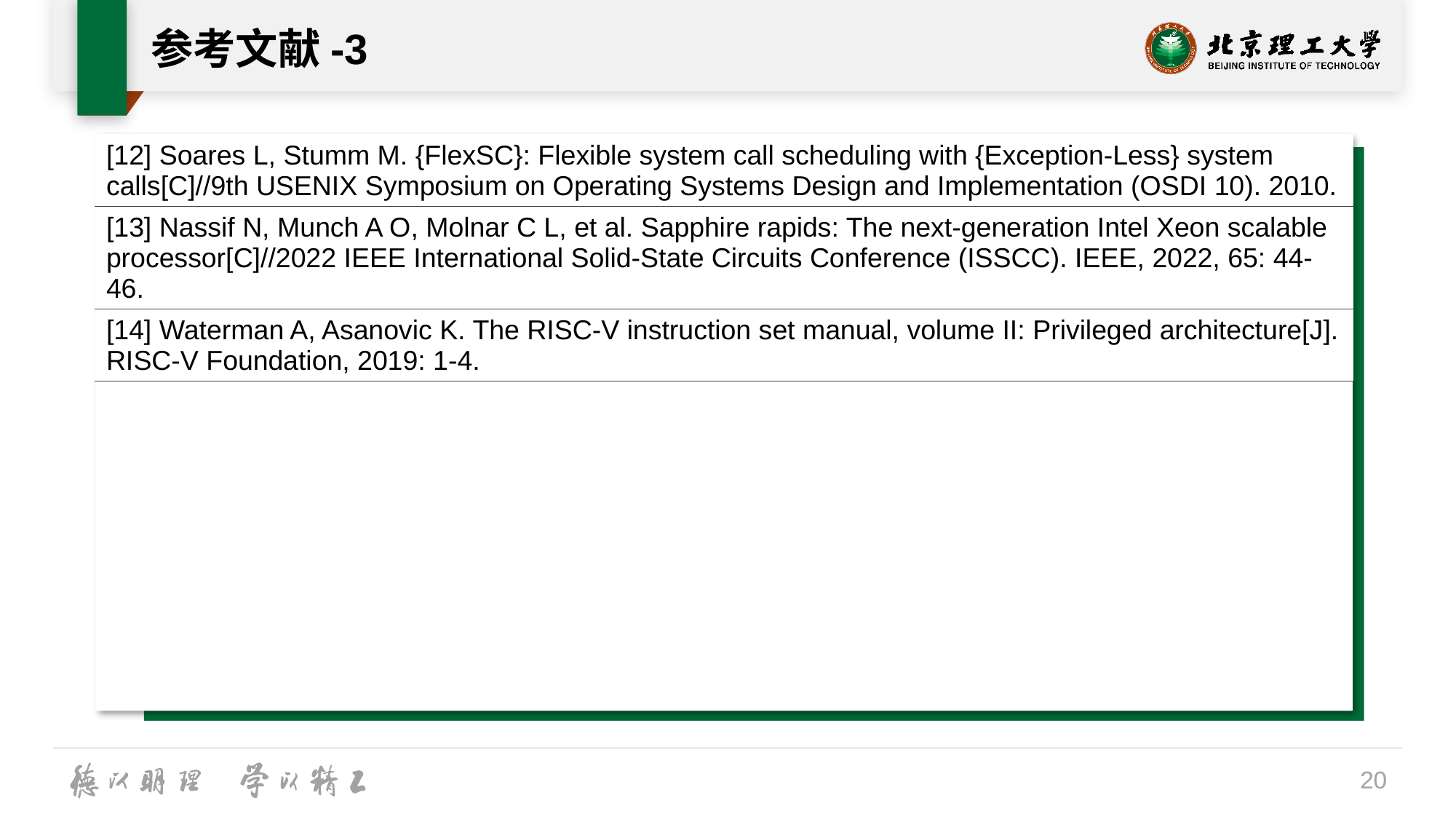

# 参考文献-3

| [12] Soares L, Stumm M. {FlexSC}: Flexible system call scheduling with {Exception-Less} system calls[C]//9th USENIX Symposium on Operating Systems Design and Implementation (OSDI 10). 2010. |
| --- |
| [13] Nassif N, Munch A O, Molnar C L, et al. Sapphire rapids: The next-generation Intel Xeon scalable processor[C]//2022 IEEE International Solid-State Circuits Conference (ISSCC). IEEE, 2022, 65: 44-46. |
| [14] Waterman A, Asanovic K. The RISC-V instruction set manual, volume II: Privileged architecture[J]. RISC-V Foundation, 2019: 1-4. |